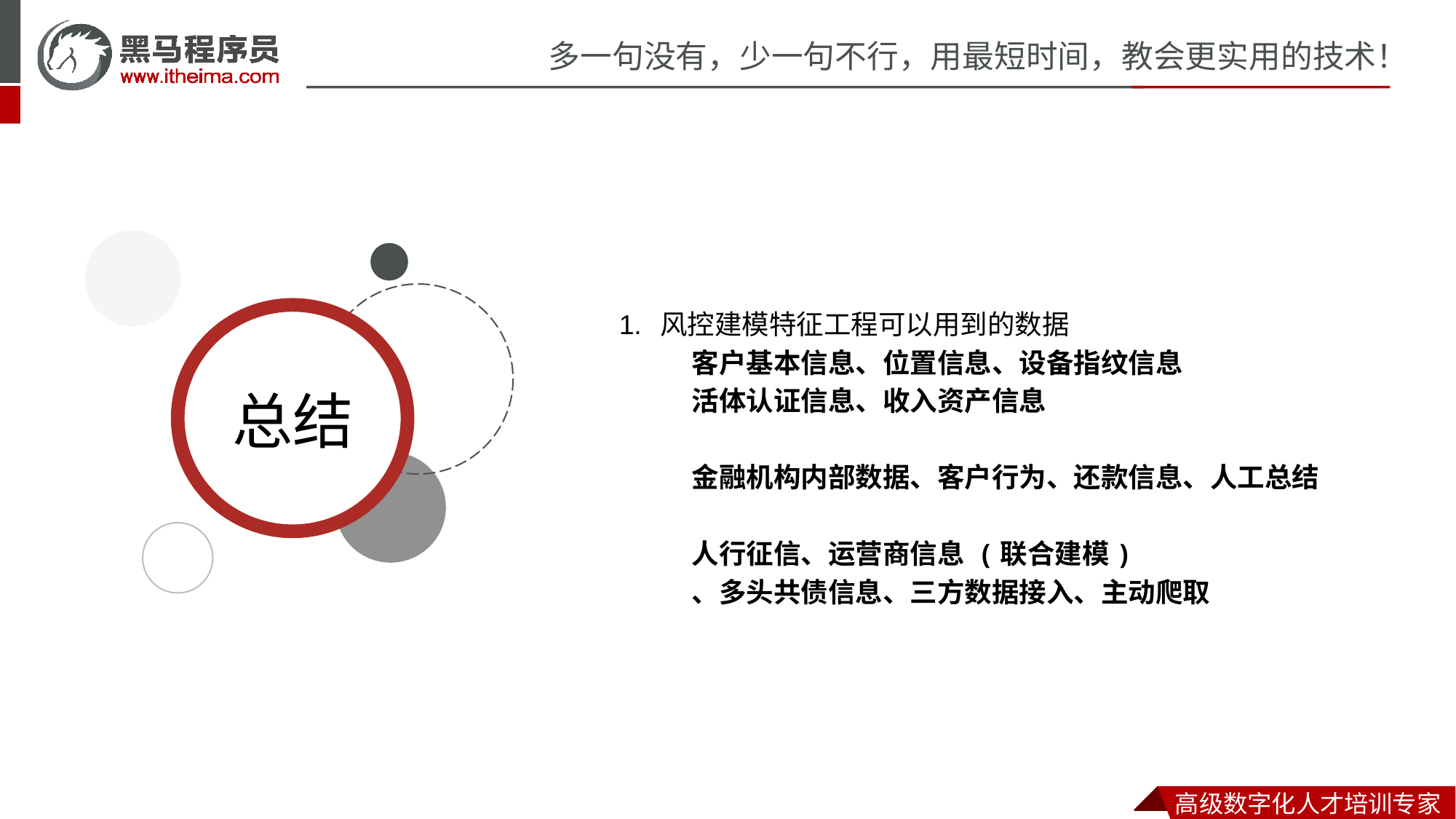

风控建模特征工程可以用到的数据
客户基本信息、位置信息、设备指纹信息
活体认证信息、收入资产信息

金融机构内部数据、客户行为、还款信息、人工总结

人行征信、运营商信息 (联合建模)
、多头共债信息、三方数据接入、主动爬取